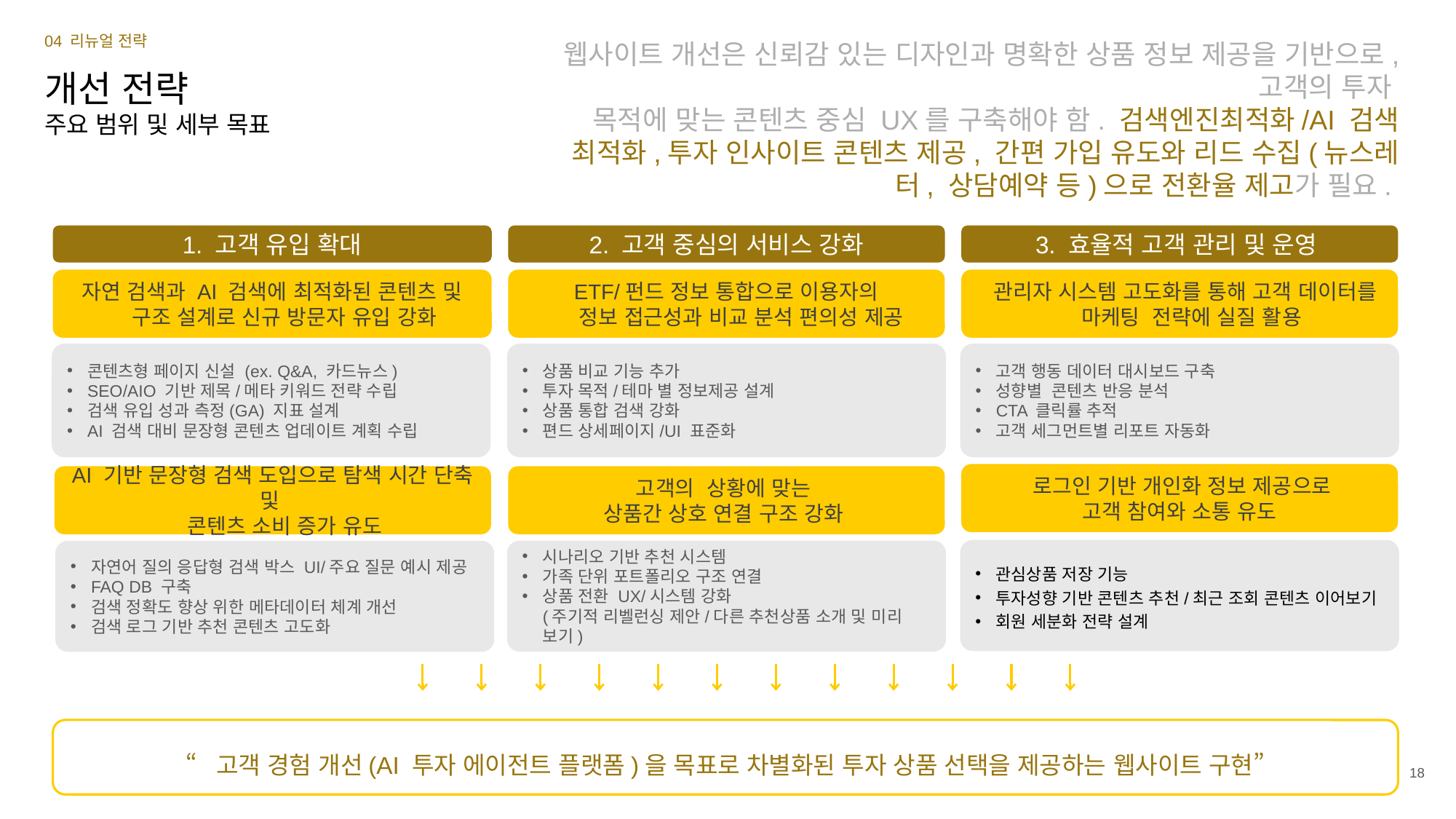

04 리뉴얼 전략
웹사이트 개선은 신뢰감 있는 디자인과 명확한 상품 정보 제공을 기반으로, 고객의 투자
목적에 맞는 콘텐츠 중심 UX를 구축해야 함. 검색엔진최적화/AI 검색 최적화,투자 인사이트 콘텐츠 제공, 간편 가입 유도와 리드 수집(뉴스레터, 상담예약 등)으로 전환율 제고가 필요.
개선 전략
주요 범위 및 세부 목표
1. 고객 유입 확대
2. 고객 중심의 서비스 강화
3. 효율적 고객 관리 및 운영
자연 검색과 AI 검색에 최적화된 콘텐츠 및
    구조 설계로 신규 방문자 유입 강화
 ETF/펀드 정보 통합으로 이용자의
     정보 접근성과 비교 분석 편의성 제공
 관리자 시스템 고도화를 통해 고객 데이터를
    마케팅  전략에 실질 활용
콘텐츠형 페이지 신설 (ex. Q&A, 카드뉴스)
SEO/AIO 기반 제목/메타 키워드 전략 수립
검색 유입 성과 측정(GA) 지표 설계
AI 검색 대비 문장형 콘텐츠 업데이트 계획 수립
상품 비교 기능 추가
투자 목적/테마 별 정보제공 설계
상품 통합 검색 강화
편드 상세페이지/UI 표준화
고객 행동 데이터 대시보드 구축
성향별  콘텐츠 반응 분석
CTA 클릭률 추적
고객 세그먼트별 리포트 자동화
 로그인 기반 개인화 정보 제공으로
고객 참여와 소통 유도
AI 기반 문장형 검색 도입으로 탐색 시간 단축 및
    콘텐츠 소비 증가 유도
고객의  상황에 맞는
상품간 상호 연결 구조 강화
관심상품 저장 기능
투자성향 기반 콘텐츠 추천/최근 조회 콘텐츠 이어보기
회원 세분화 전략 설계
시나리오 기반 추천 시스템
가족 단위 포트폴리오 구조 연결
상품 전환 UX/시스템 강화
(주기적 리벨런싱 제안/다른 추천상품 소개 및 미리 보기)
자연어 질의 응답형 검색 박스 UI/주요 질문 예시 제공
FAQ DB 구축
검색 정확도 향상 위한 메타데이터 체계 개선
검색 로그 기반 추천 콘텐츠 고도화

“고객 경험 개선(AI 투자 에이전트 플랫폼)을 목표로 차별화된 투자 상품 선택을 제공하는 웹사이트 구현”
18